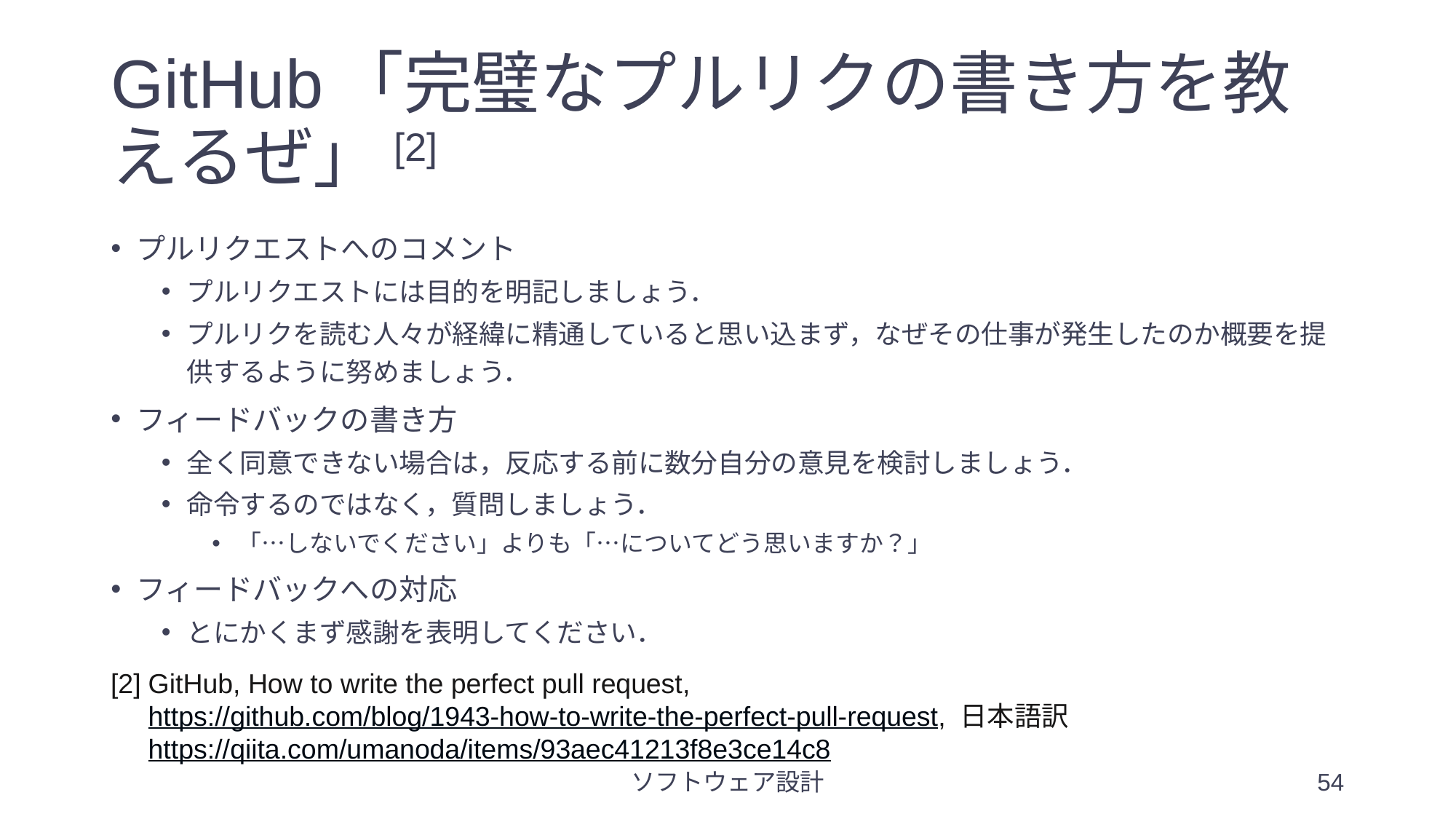

# GitHub「完璧なプルリクの書き方を教えるぜ」[2]
プルリクエストへのコメント
プルリクエストには目的を明記しましょう．
プルリクを読む人々が経緯に精通していると思い込まず，なぜその仕事が発生したのか概要を提供するように努めましょう．
フィードバックの書き方
全く同意できない場合は，反応する前に数分自分の意見を検討しましょう．
命令するのではなく，質問しましょう．
「…しないでください」よりも「…についてどう思いますか？」
フィードバックへの対応
とにかくまず感謝を表明してください．
[2]	GitHub, How to write the perfect pull request, https://github.com/blog/1943-how-to-write-the-perfect-pull-request, 日本語訳 https://qiita.com/umanoda/items/93aec41213f8e3ce14c8
ソフトウェア設計
54